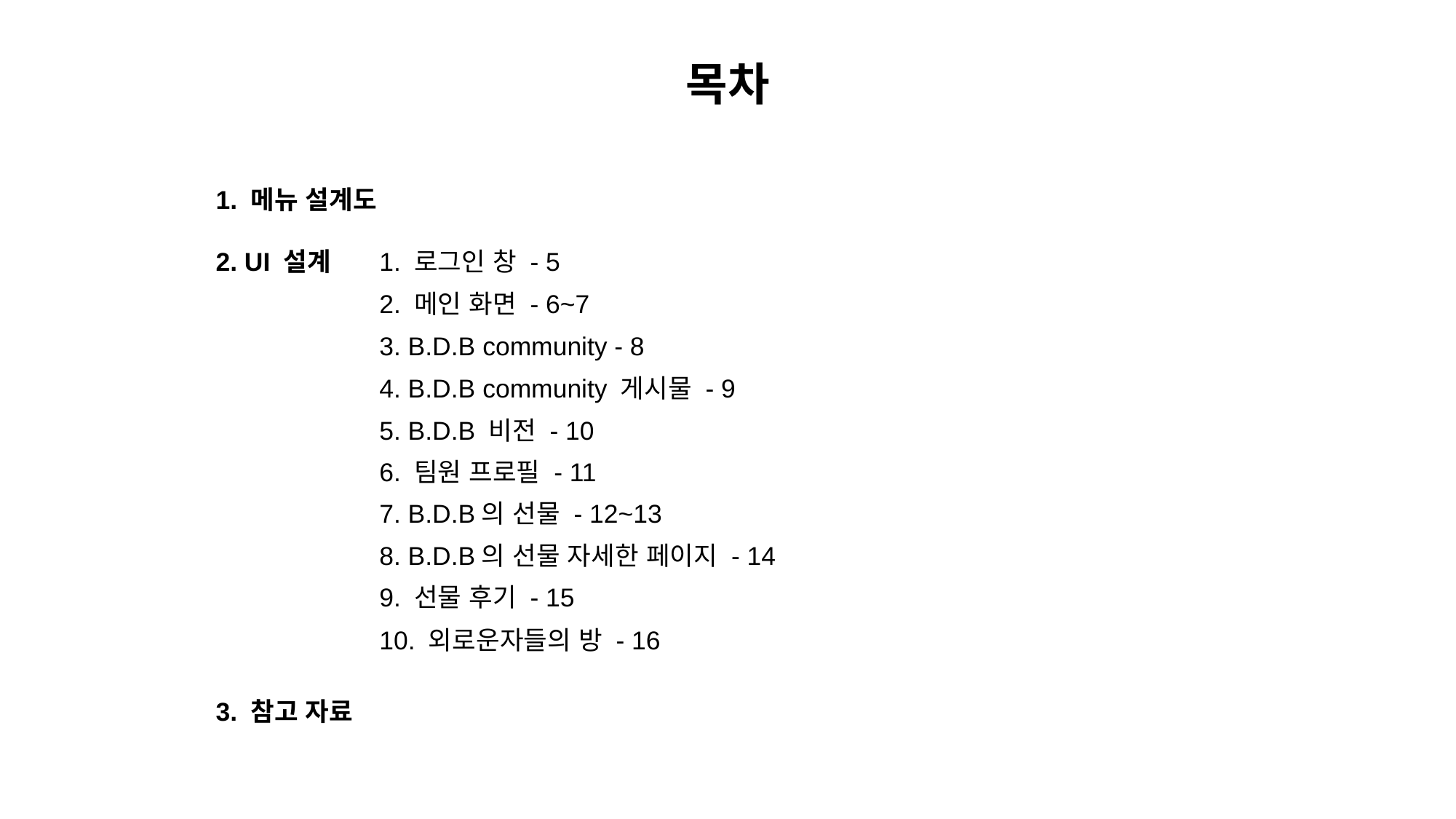

# 목차
1. 메뉴 설계도
2. UI 설계
1. 로그인 창 - 5
2. 메인 화면 - 6~7
3. B.D.B community - 8
4. B.D.B community 게시물 - 9
5. B.D.B 비전 - 10
6. 팀원 프로필 - 11
7. B.D.B의 선물 - 12~13
8. B.D.B의 선물 자세한 페이지 - 14
9. 선물 후기 - 15
10. 외로운자들의 방 - 16
3. 참고 자료